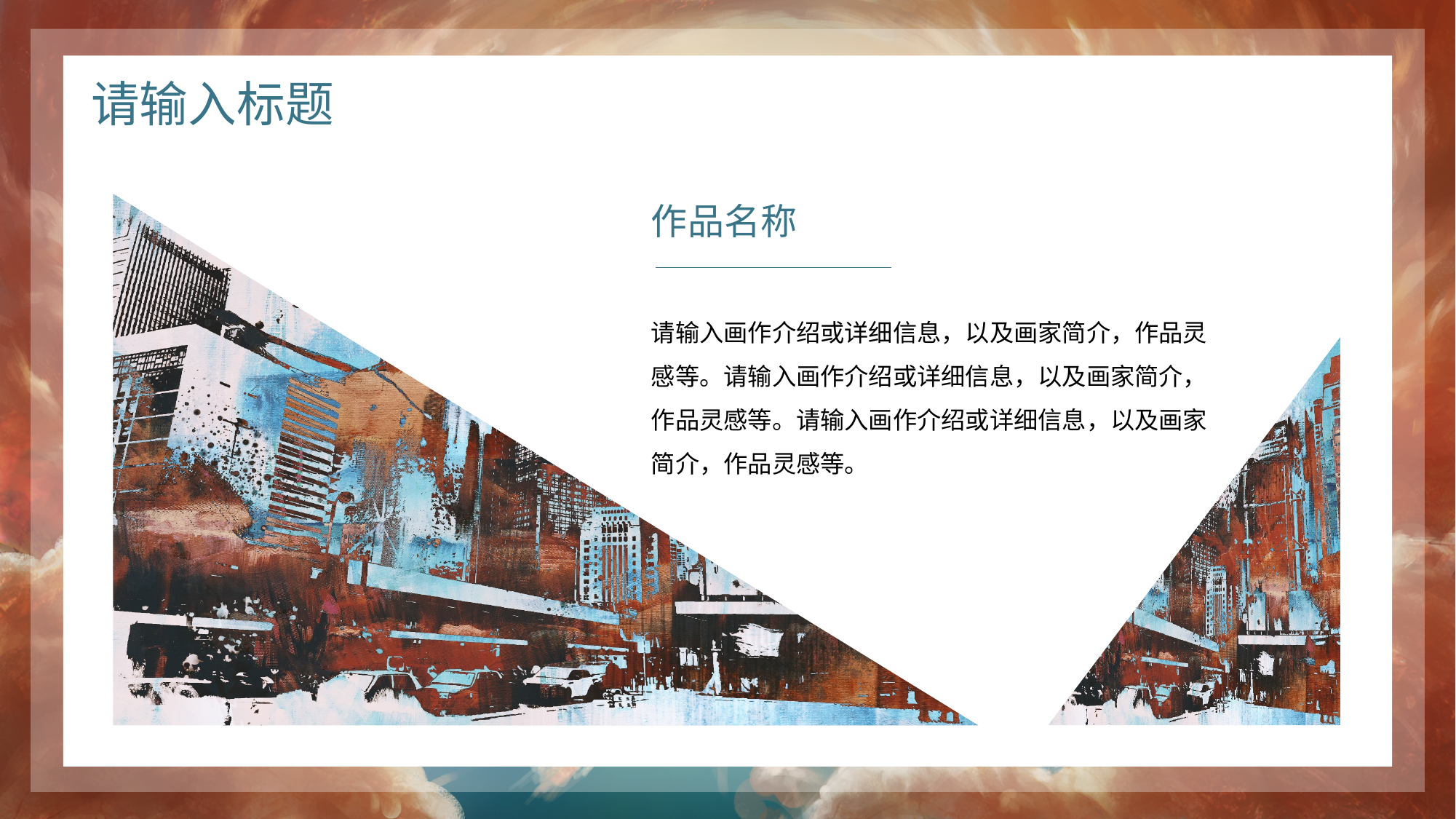

请输入标题
作品名称

请输入画作介绍或详细信息，以及画家简介，作品灵感等。请输入画作介绍或详细信息，以及画家简介，作品灵感等。请输入画作介绍或详细信息，以及画家简介，作品灵感等。